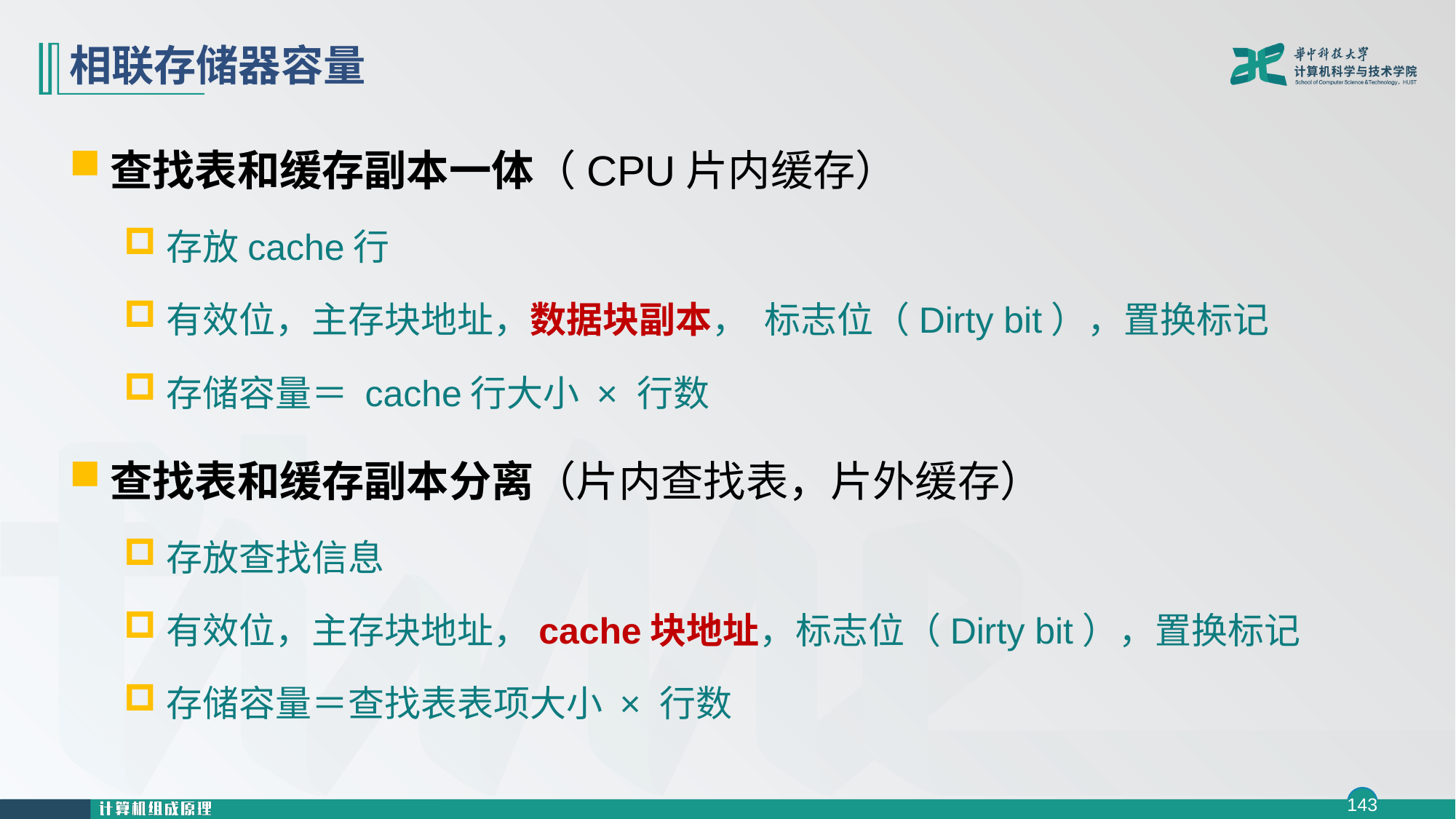

# 相联存储器容量
查找表和缓存副本一体（CPU片内缓存）
存放cache行
有效位，主存块地址，数据块副本，  标志位（Dirty bit），置换标记
存储容量＝ cache行大小 × 行数
查找表和缓存副本分离（片内查找表，片外缓存）
存放查找信息
有效位，主存块地址，cache块地址，标志位（Dirty bit），置换标记
存储容量＝查找表表项大小 × 行数